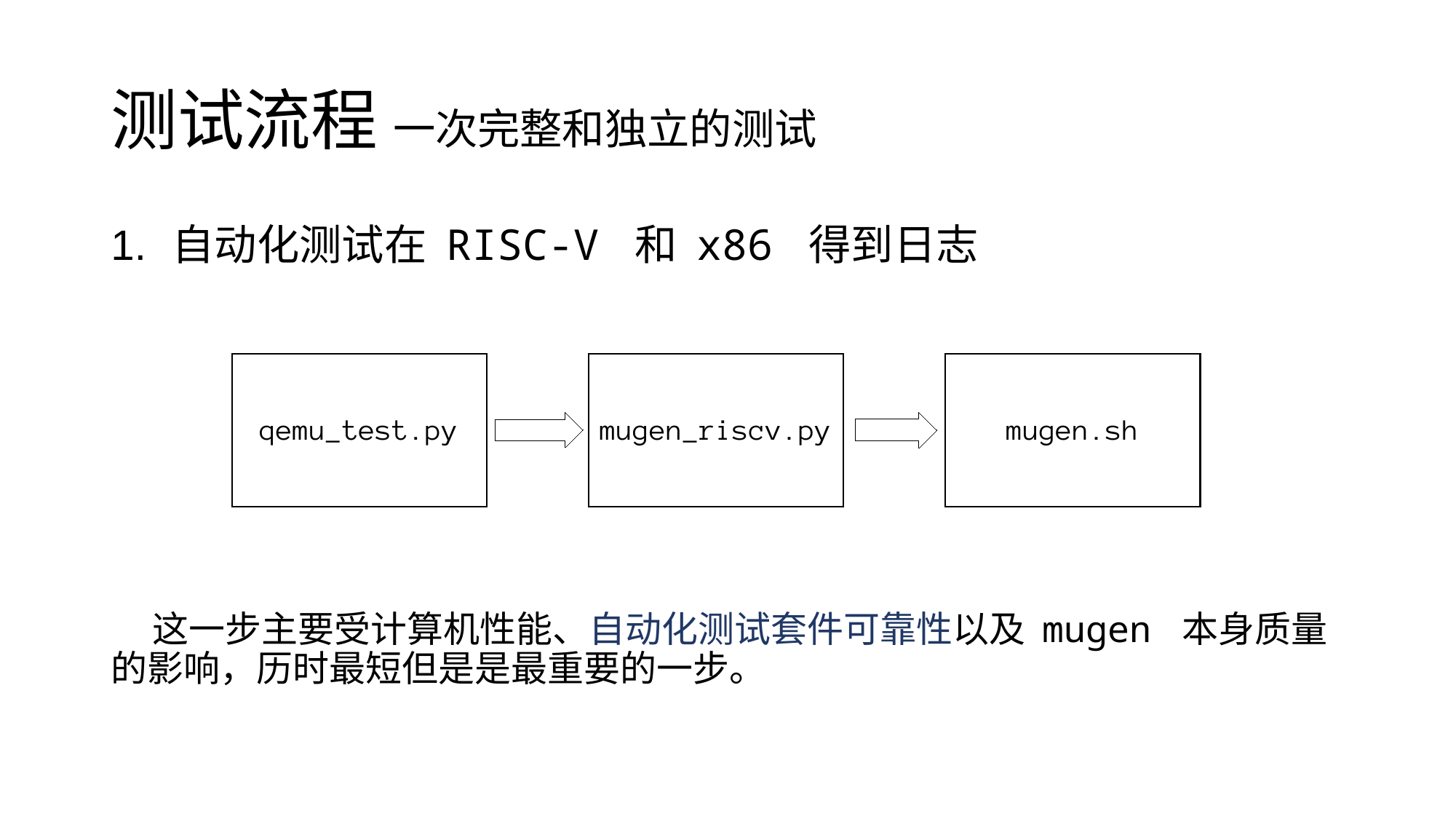

# 测试流程 一次完整和独立的测试
qemu_test.py

mugen_riscv.py

mugen.sh
自动化测试在 RISC-V 和 x86 得到日志

    这一步主要受计算机性能、自动化测试套件可靠性以及 mugen 本身质量的影响，历时最短但是是最重要的一步。